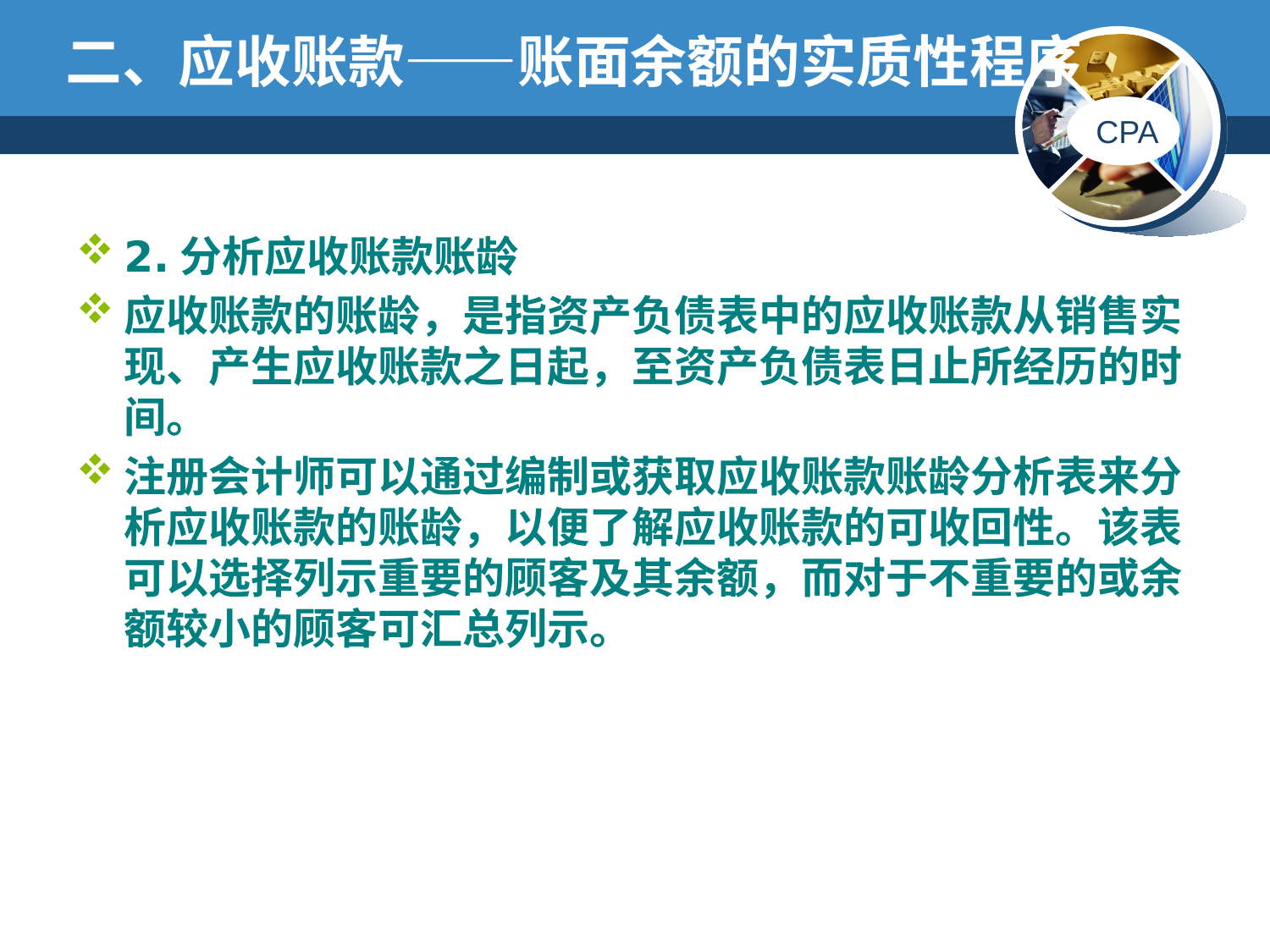

# 二、应收账款——账面余额的实质性程序

2.分析应收账款账龄
应收账款的账龄，是指资产负债表中的应收账款从销售实现、产生应收账款之日起，至资产负债表日止所经历的时间。
注册会计师可以通过编制或获取应收账款账龄分析表来分析应收账款的账龄，以便了解应收账款的可收回性。该表可以选择列示重要的顾客及其余额，而对于不重要的或余额较小的顾客可汇总列示。